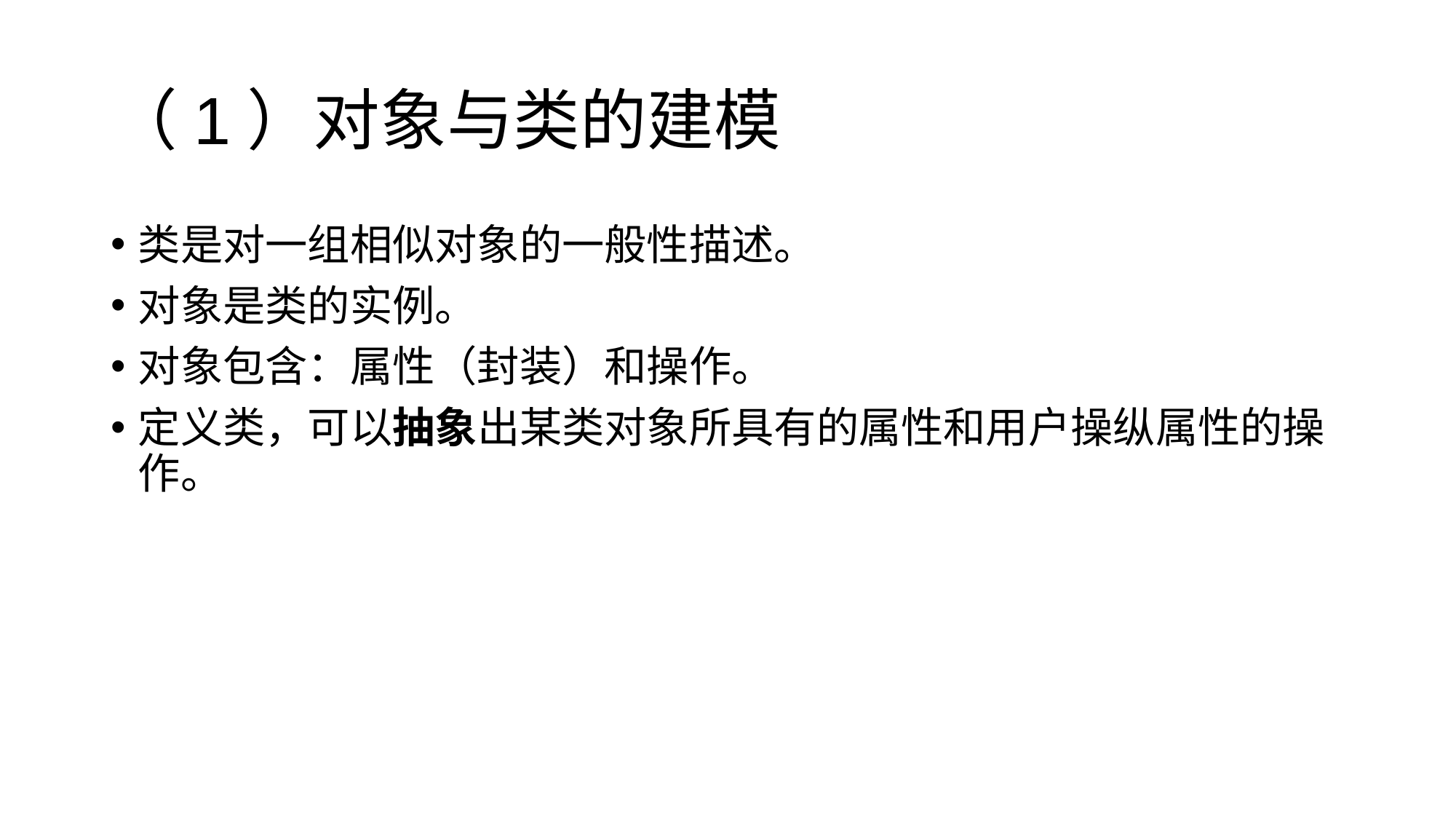

# （1）对象与类的建模
类是对一组相似对象的一般性描述。
对象是类的实例。
对象包含：属性（封装）和操作。
定义类，可以抽象出某类对象所具有的属性和用户操纵属性的操作。